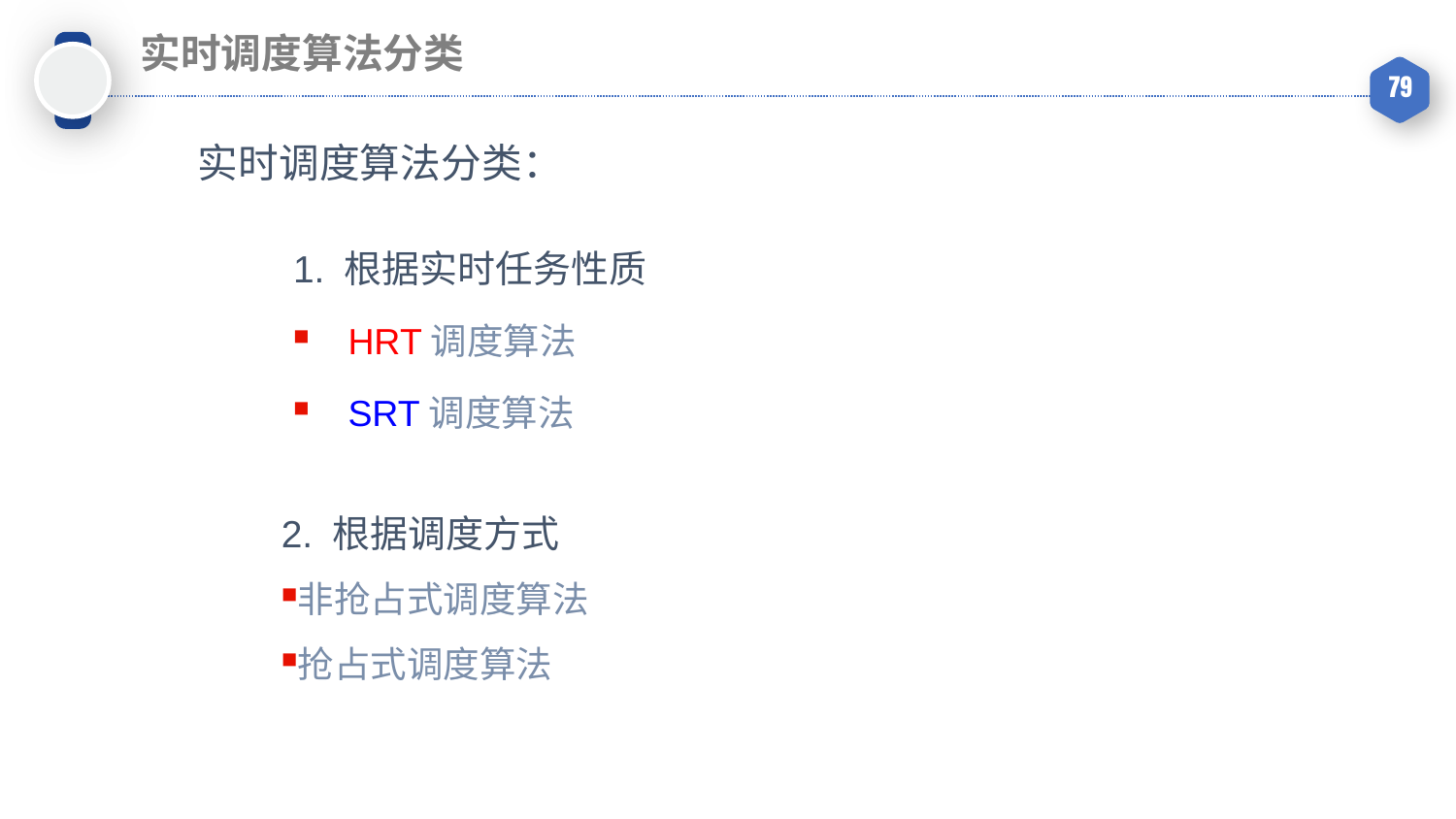

实时调度算法分类
实时调度算法分类：
1. 根据实时任务性质
HRT调度算法
SRT调度算法
2. 根据调度方式
非抢占式调度算法
抢占式调度算法